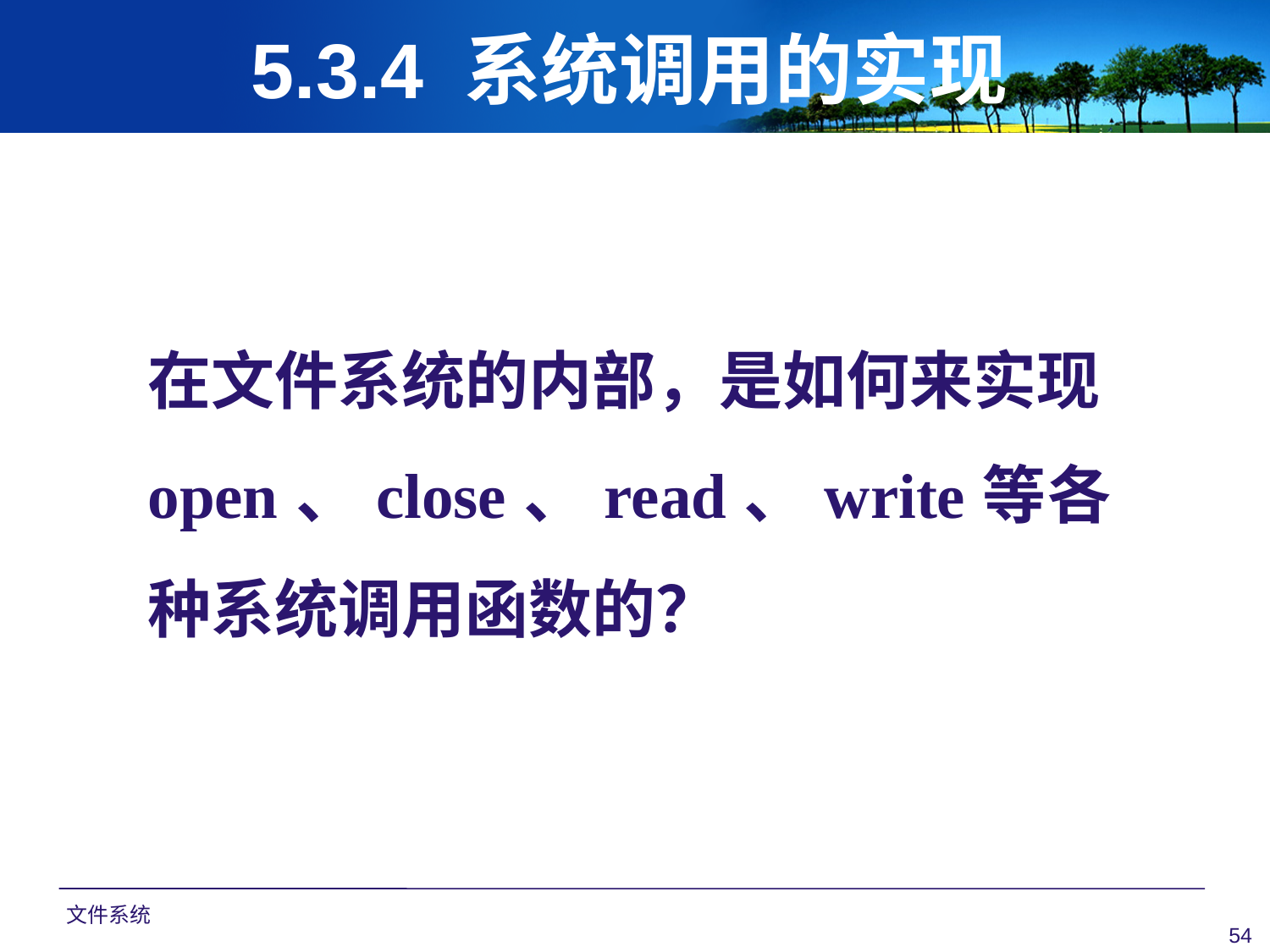

# 5.3.4 系统调用的实现
在文件系统的内部，是如何来实现open、close、read、write等各种系统调用函数的？
文件系统
54